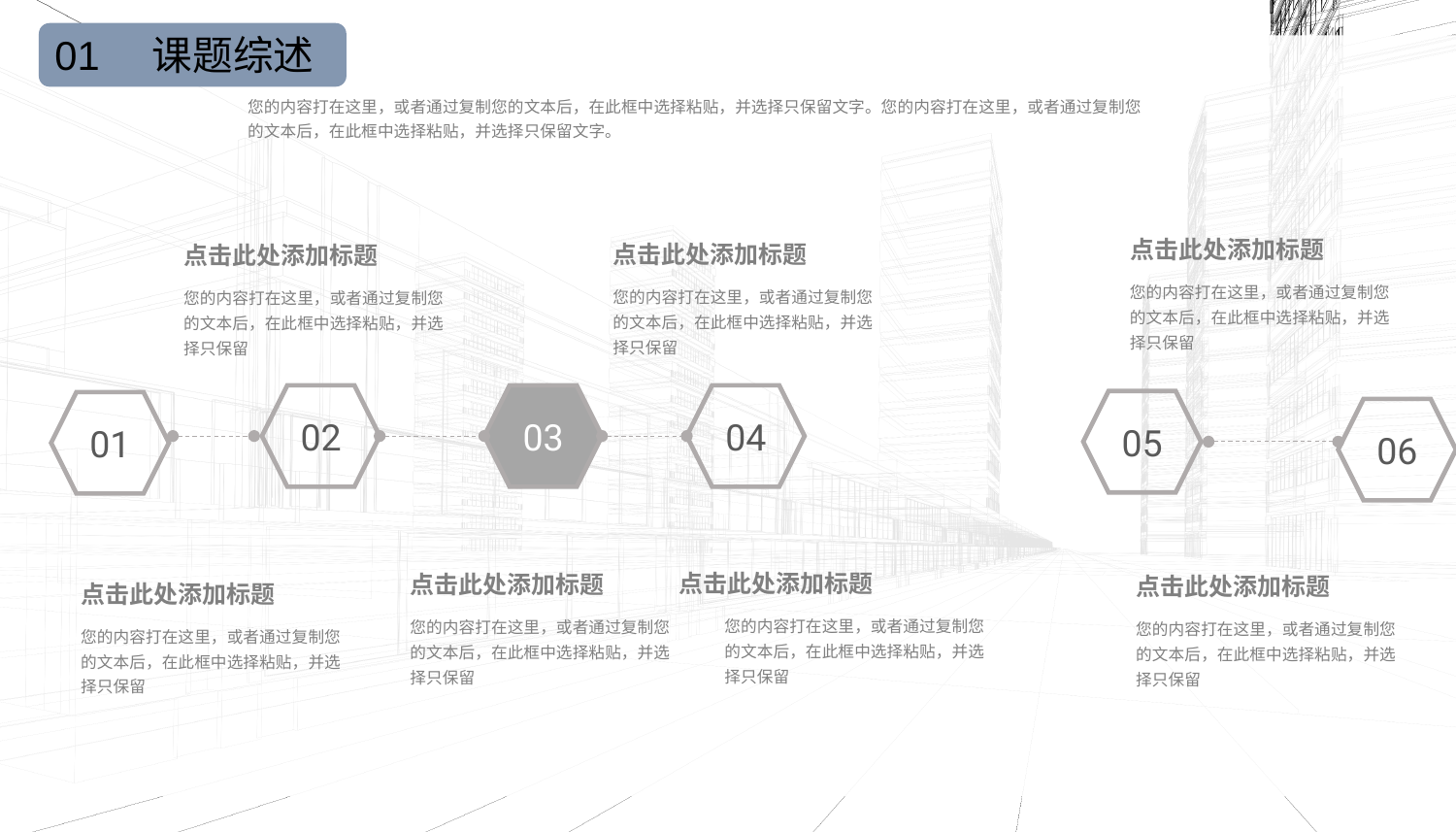

01
课题综述
您的内容打在这里，或者通过复制您的文本后，在此框中选择粘贴，并选择只保留文字。您的内容打在这里，或者通过复制您的文本后，在此框中选择粘贴，并选择只保留文字。
点击此处添加标题
点击此处添加标题
点击此处添加标题
您的内容打在这里，或者通过复制您的文本后，在此框中选择粘贴，并选择只保留
您的内容打在这里，或者通过复制您的文本后，在此框中选择粘贴，并选择只保留
您的内容打在这里，或者通过复制您的文本后，在此框中选择粘贴，并选择只保留
03
02
04
05
01
06
点击此处添加标题
点击此处添加标题
点击此处添加标题
点击此处添加标题
您的内容打在这里，或者通过复制您的文本后，在此框中选择粘贴，并选择只保留
您的内容打在这里，或者通过复制您的文本后，在此框中选择粘贴，并选择只保留
您的内容打在这里，或者通过复制您的文本后，在此框中选择粘贴，并选择只保留
您的内容打在这里，或者通过复制您的文本后，在此框中选择粘贴，并选择只保留